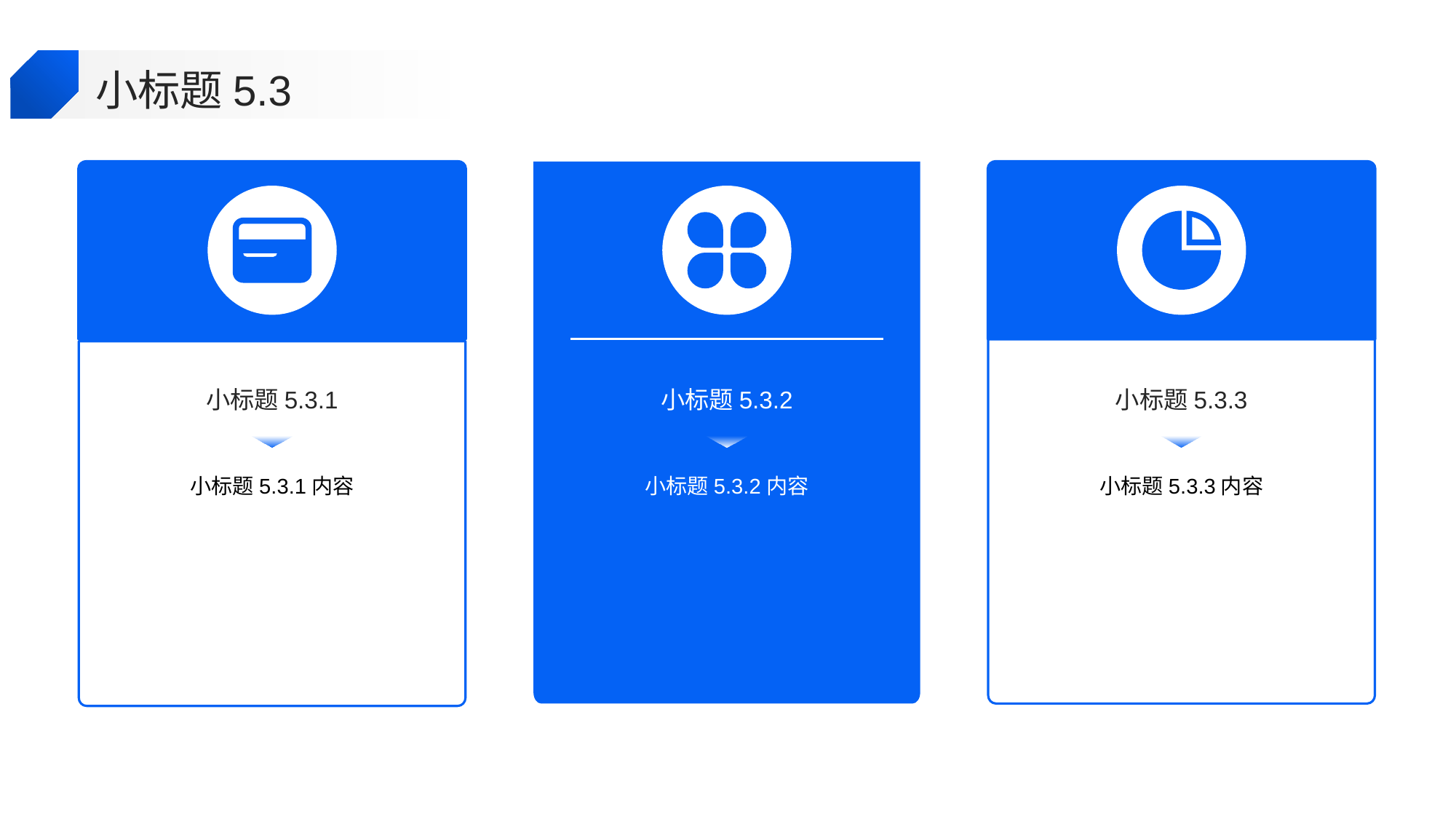

小标题5.3

小标题5.3.1
小标题5.3.2
小标题5.3.3

小标题5.3.1内容
小标题5.3.2内容
小标题5.3.3内容